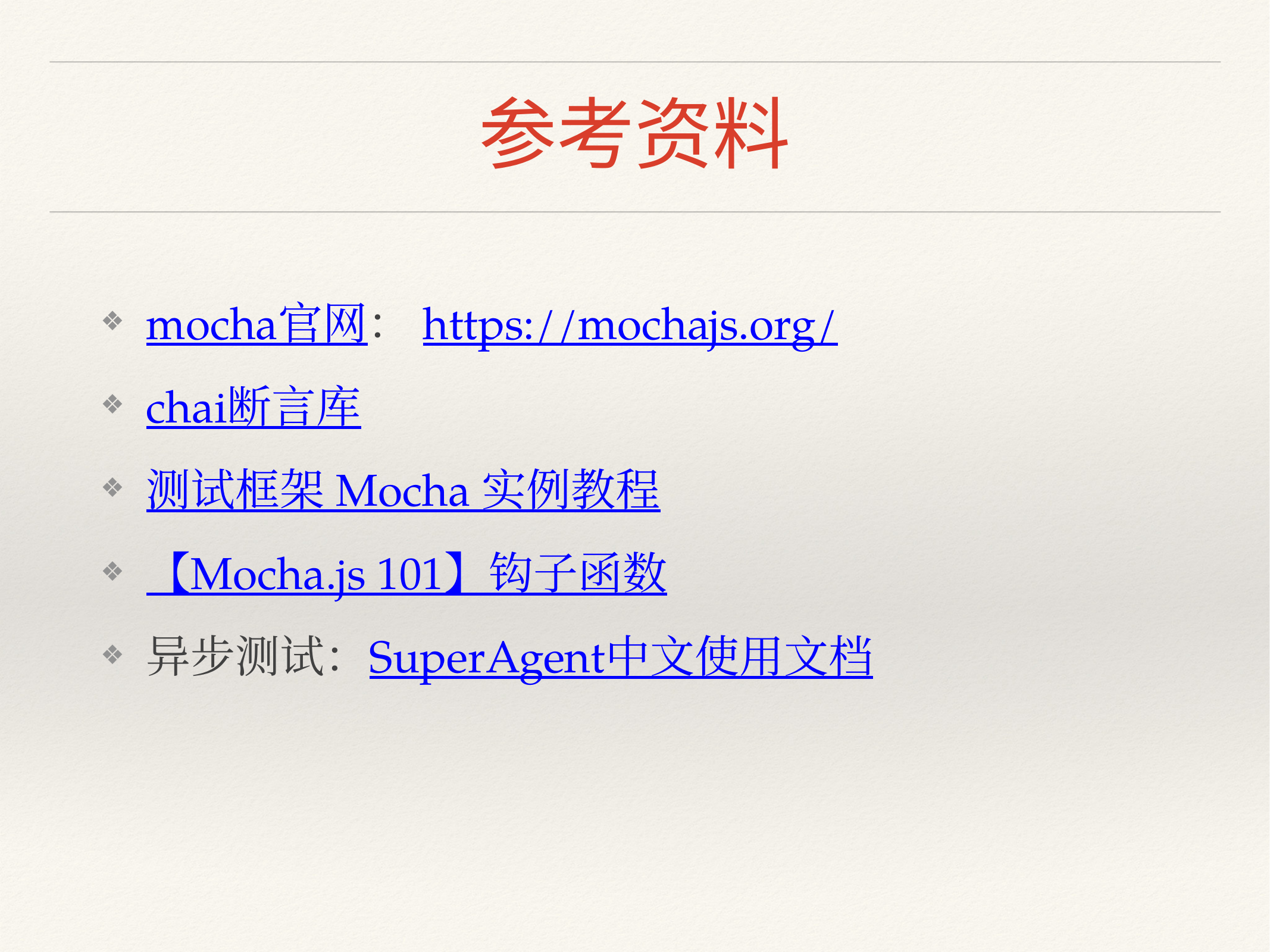

32
# 参考资料
mocha官网：https://mochajs.org/
chai断言库
测试框架 Mocha 实例教程
【Mocha.js 101】钩子函数
异步测试：SuperAgent中文使用文档​